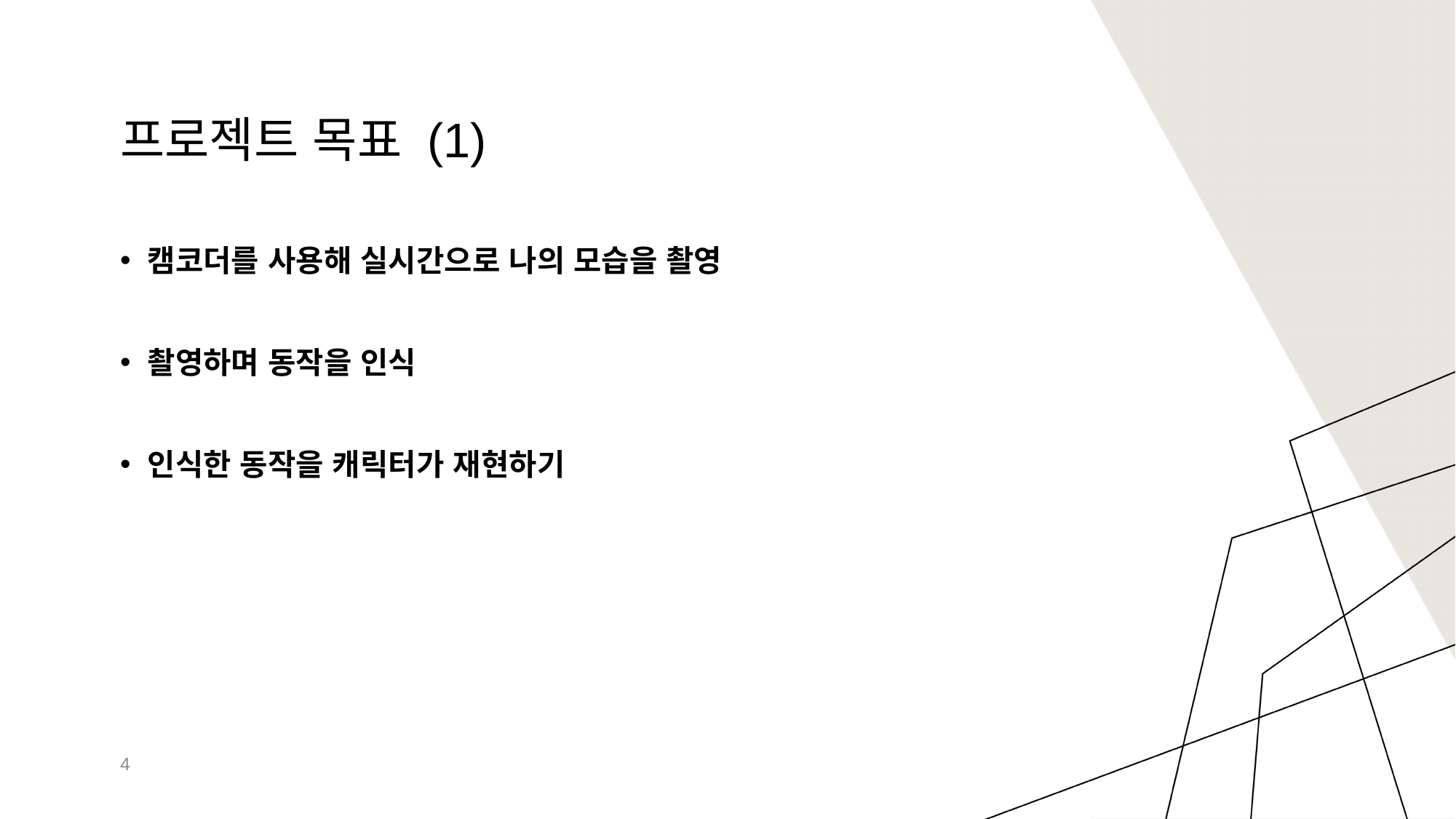

# 프로젝트 목표 (1)
캠코더를 사용해 실시간으로 나의 모습을 촬영

촬영하며 동작을 인식

인식한 동작을 캐릭터가 재현하기

4